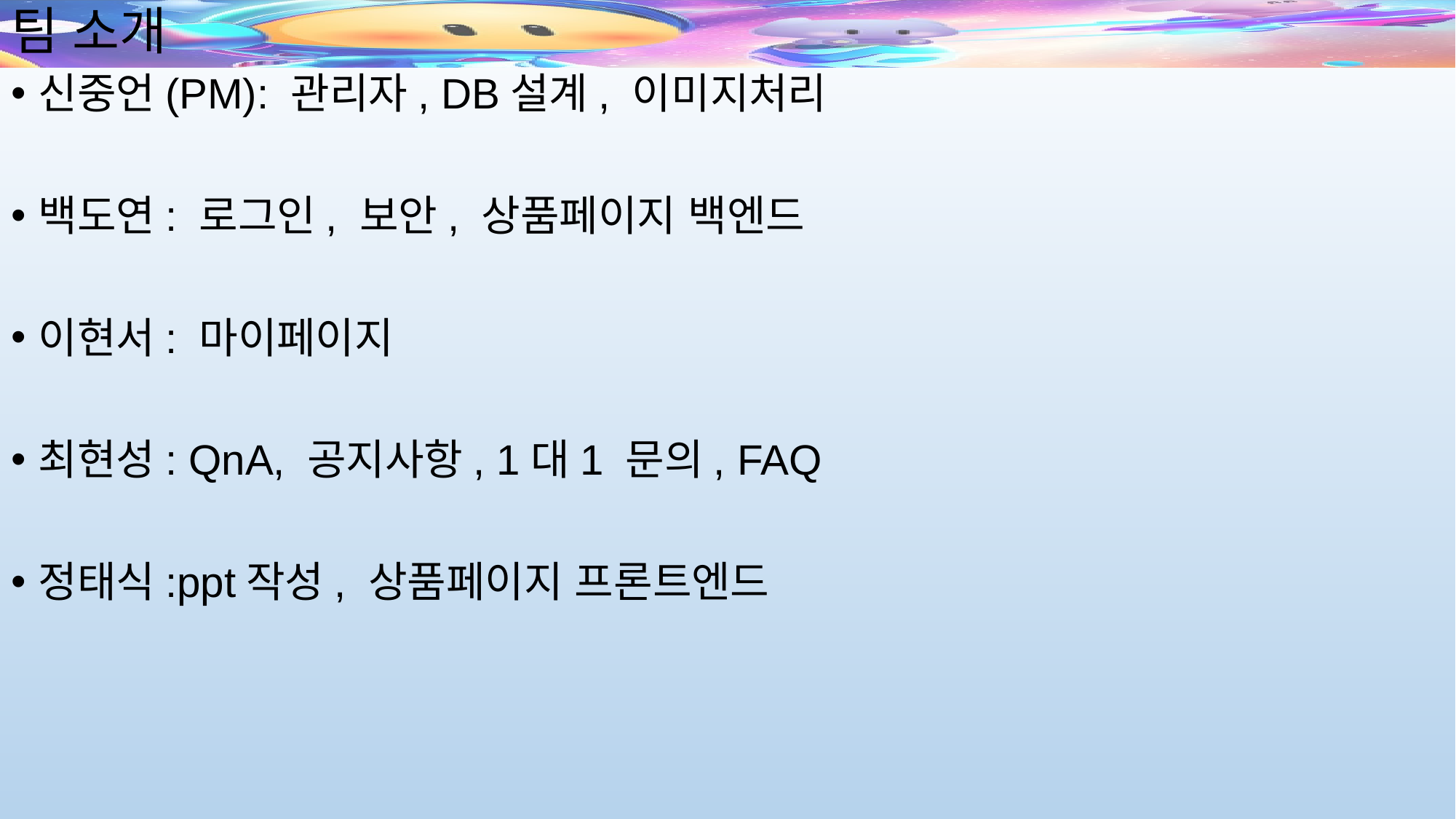

# 팀 소개
신중언(PM): 관리자, DB설계, 이미지처리

백도연: 로그인, 보안, 상품페이지 백엔드

이현서: 마이페이지

최현성: QnA, 공지사항, 1대1 문의, FAQ

정태식:ppt작성, 상품페이지 프론트엔드